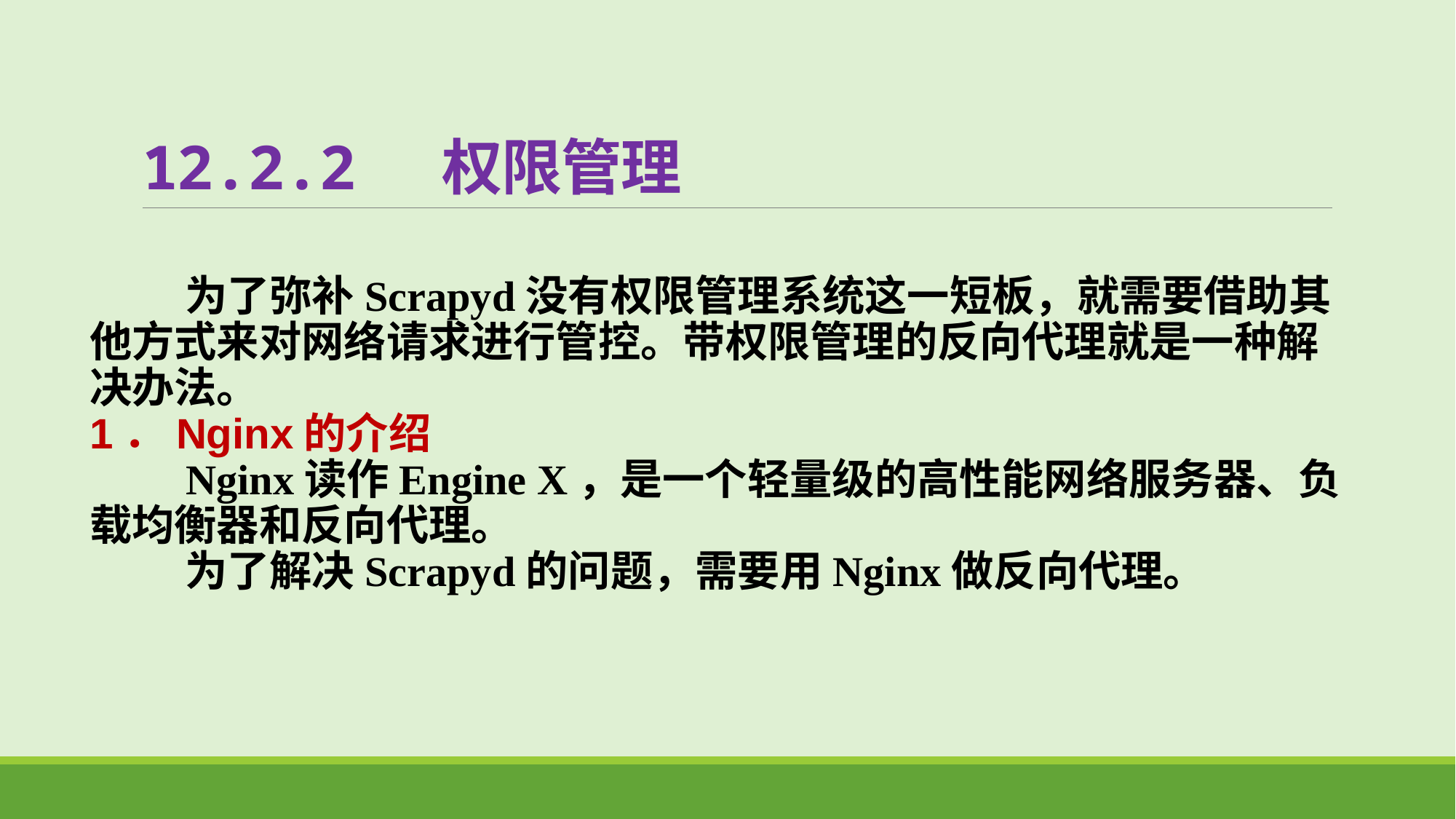

# 12.2.2  权限管理
     为了弥补Scrapyd没有权限管理系统这一短板，就需要借助其他方式来对网络请求进行管控。带权限管理的反向代理就是一种解决办法。
1．Nginx的介绍
     Nginx读作Engine X，是一个轻量级的高性能网络服务器、负载均衡器和反向代理。
     为了解决Scrapyd的问题，需要用Nginx做反向代理。